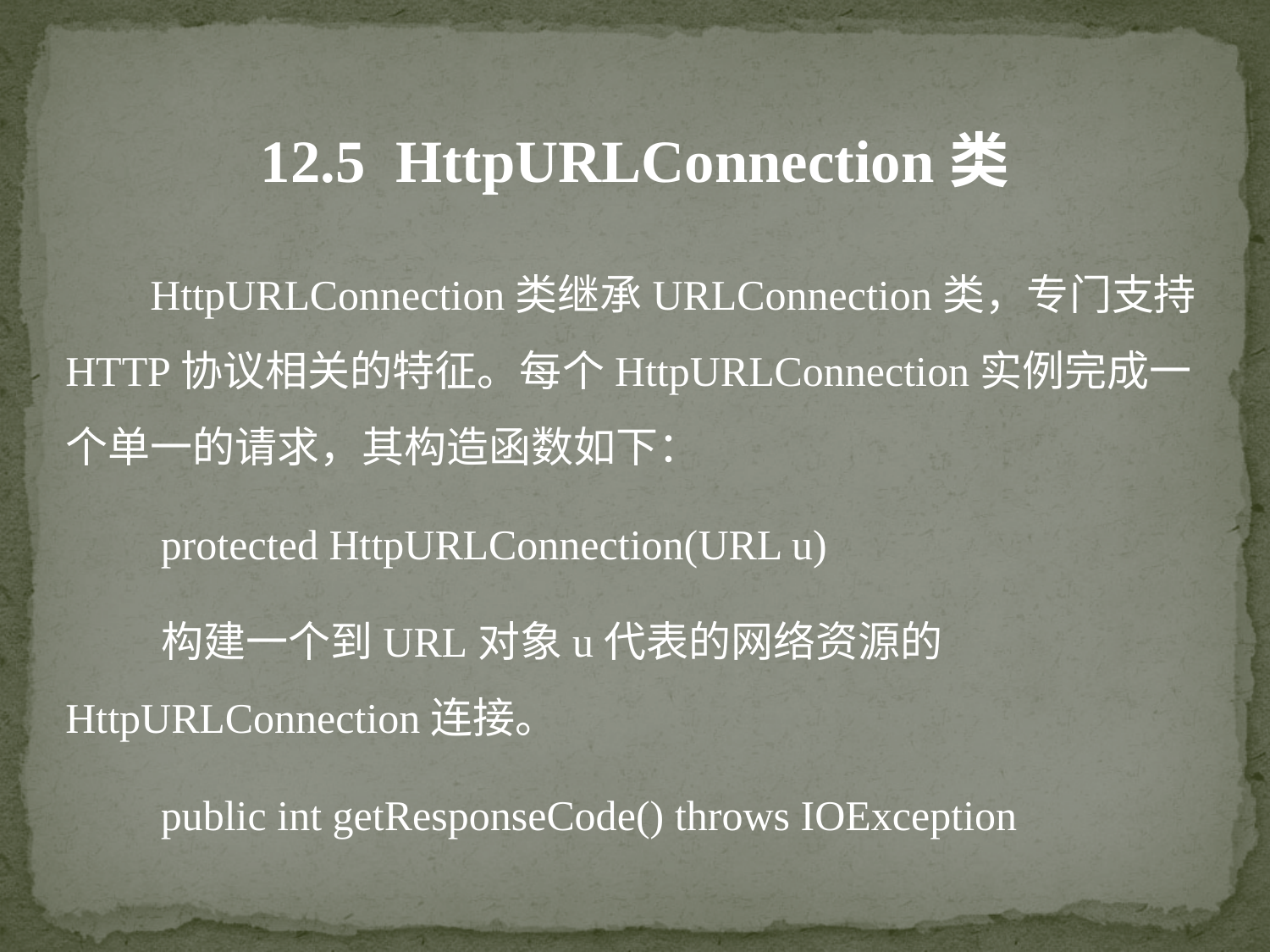

12.5  HttpURLConnection类
        HttpURLConnection类继承URLConnection类，专门支持HTTP协议相关的特征。每个HttpURLConnection实例完成一个单一的请求，其构造函数如下：
         protected HttpURLConnection(URL u)
         构建一个到URL对象u代表的网络资源的HttpURLConnection连接。
         public int getResponseCode() throws IOException